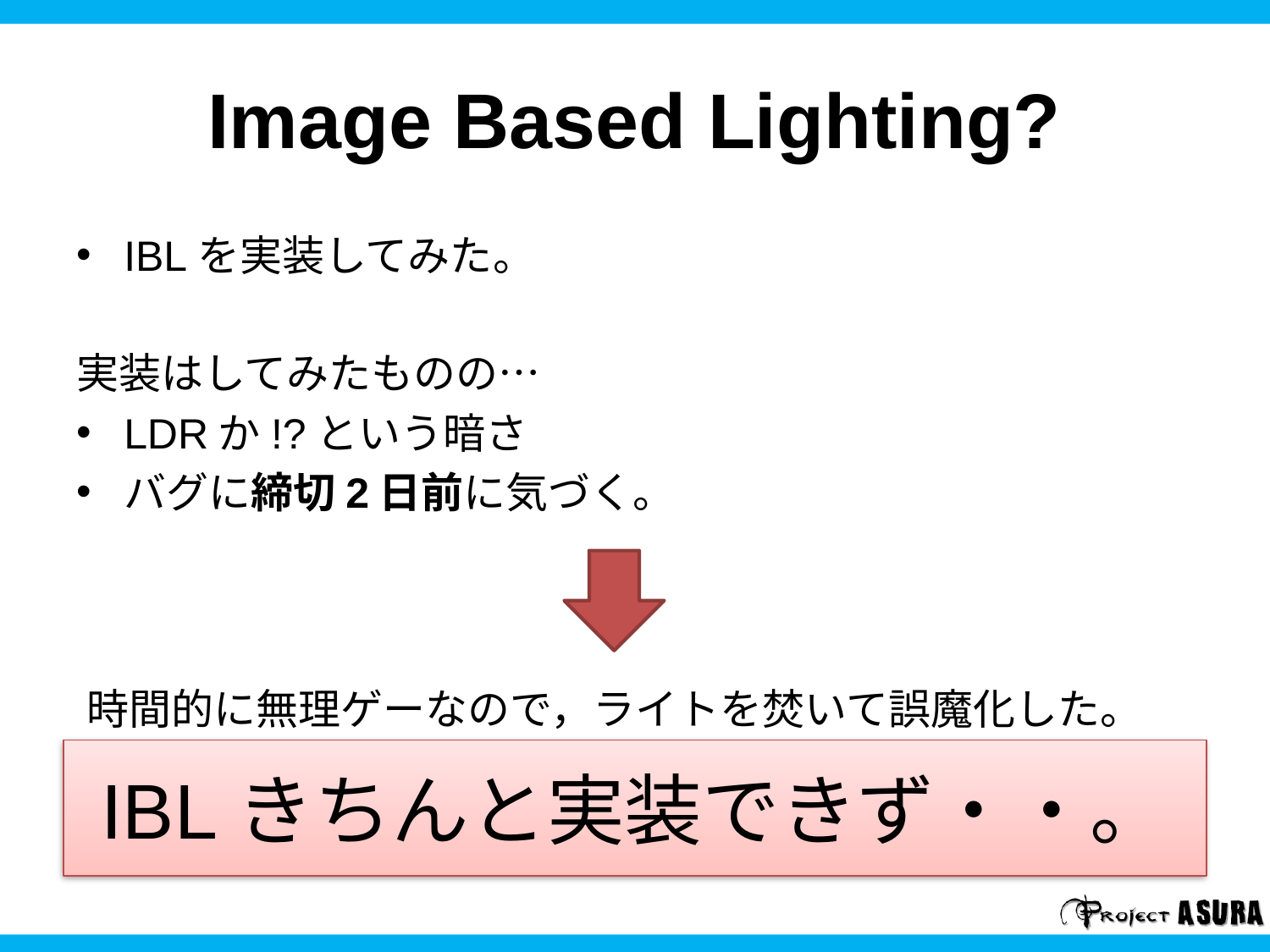

# Image Based Lighting?
IBLを実装してみた。

実装はしてみたものの…
LDRか!?という暗さ
バグに締切2日前に気づく。

時間的に無理ゲーなので，ライトを焚いて誤魔化した。
IBLきちんと実装できず・・。